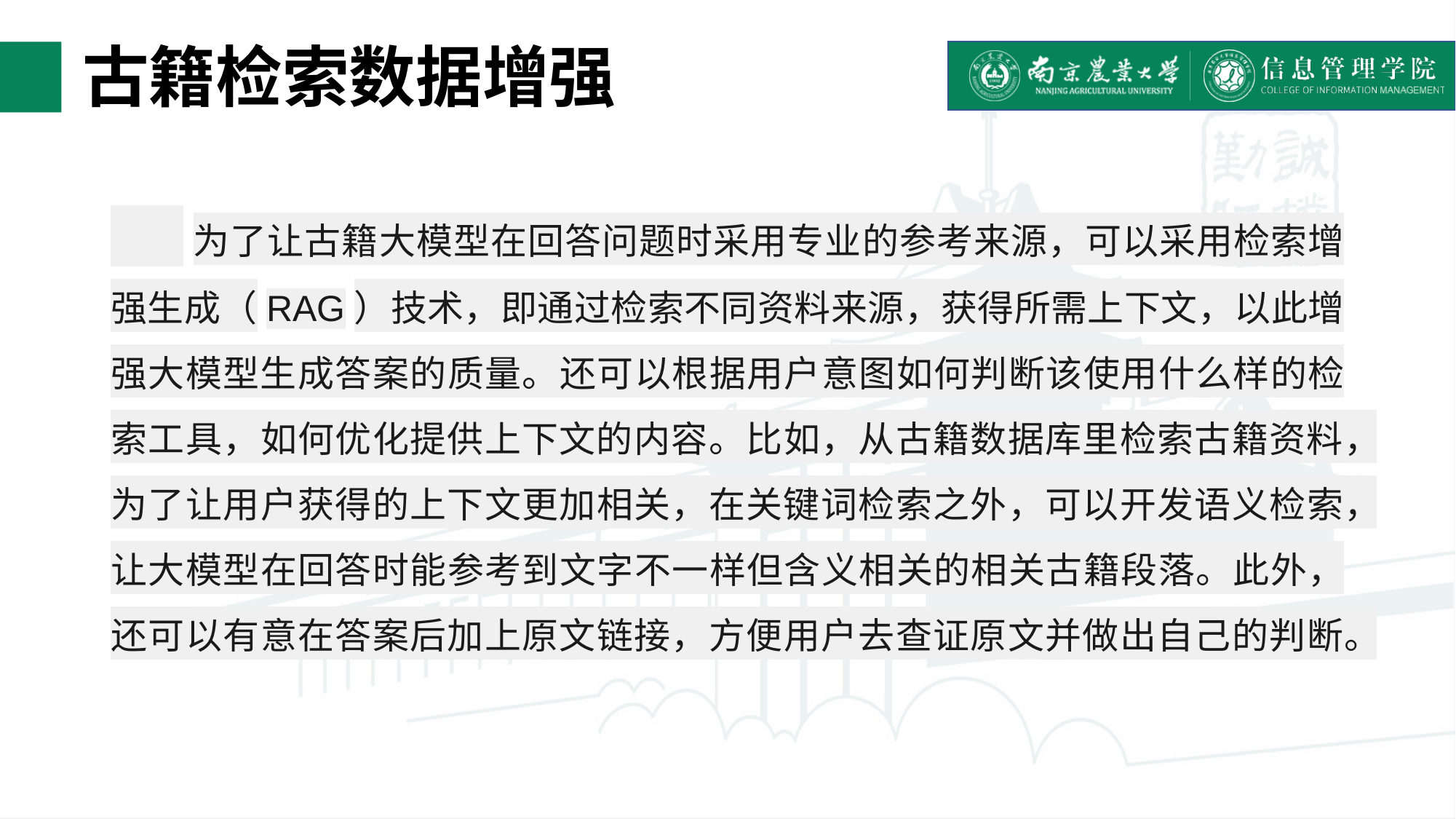

# 古籍检索数据增强
       为了让古籍大模型在回答问题时采用专业的参考来源，可以采用检索增强生成（RAG）技术，即通过检索不同资料来源，获得所需上下文，以此增强大模型生成答案的质量。还可以根据用户意图如何判断该使用什么样的检索工具，如何优化提供上下文的内容。比如，从古籍数据库里检索古籍资料，为了让用户获得的上下文更加相关，在关键词检索之外，可以开发语义检索，让大模型在回答时能参考到文字不一样但含义相关的相关古籍段落。此外，还可以有意在答案后加上原文链接，方便用户去查证原文并做出自己的判断。